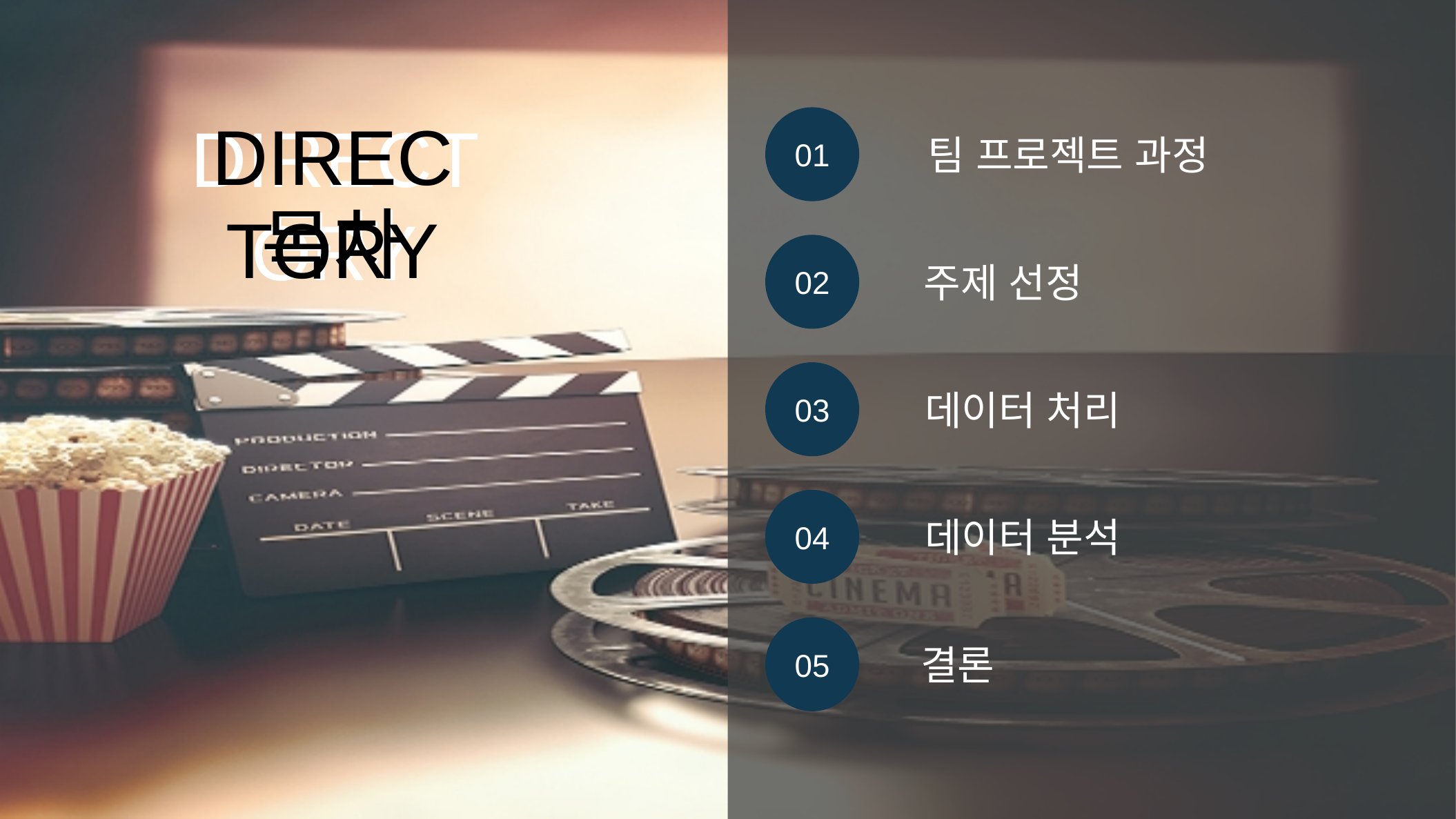

DIRECTORY
DIRECTORY
01
팀 프로젝트 과정
02
주제 선정
03
데이터 처리
04
데이터 분석
05
결론
목차
목차